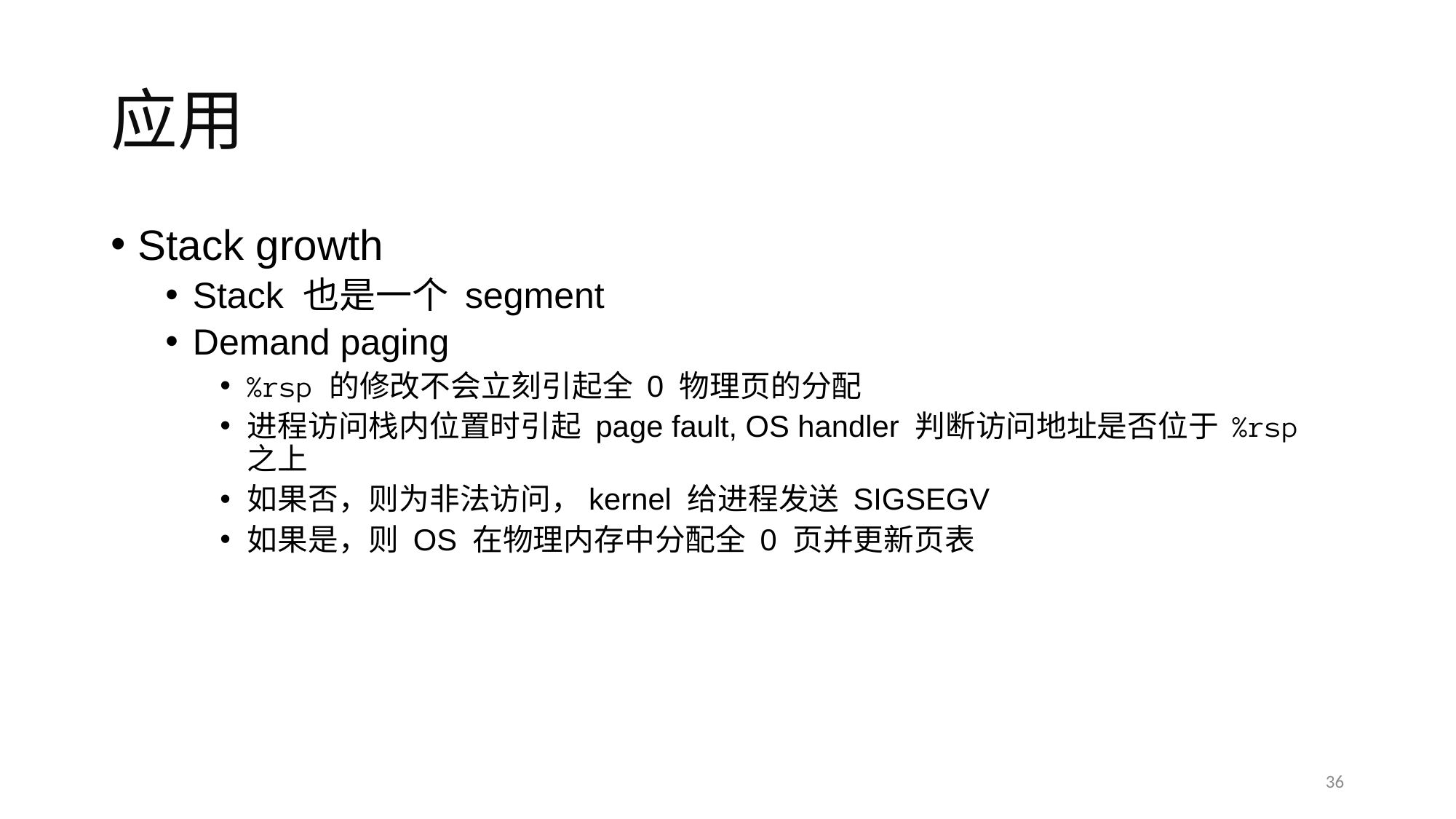

# 应用
Stack growth
Stack 也是一个 segment
Demand paging
%rsp 的修改不会立刻引起全 0 物理页的分配
进程访问栈内位置时引起 page fault, OS handler 判断访问地址是否位于 %rsp 之上
如果否，则为非法访问，kernel 给进程发送 SIGSEGV
如果是，则 OS 在物理内存中分配全 0 页并更新页表

36